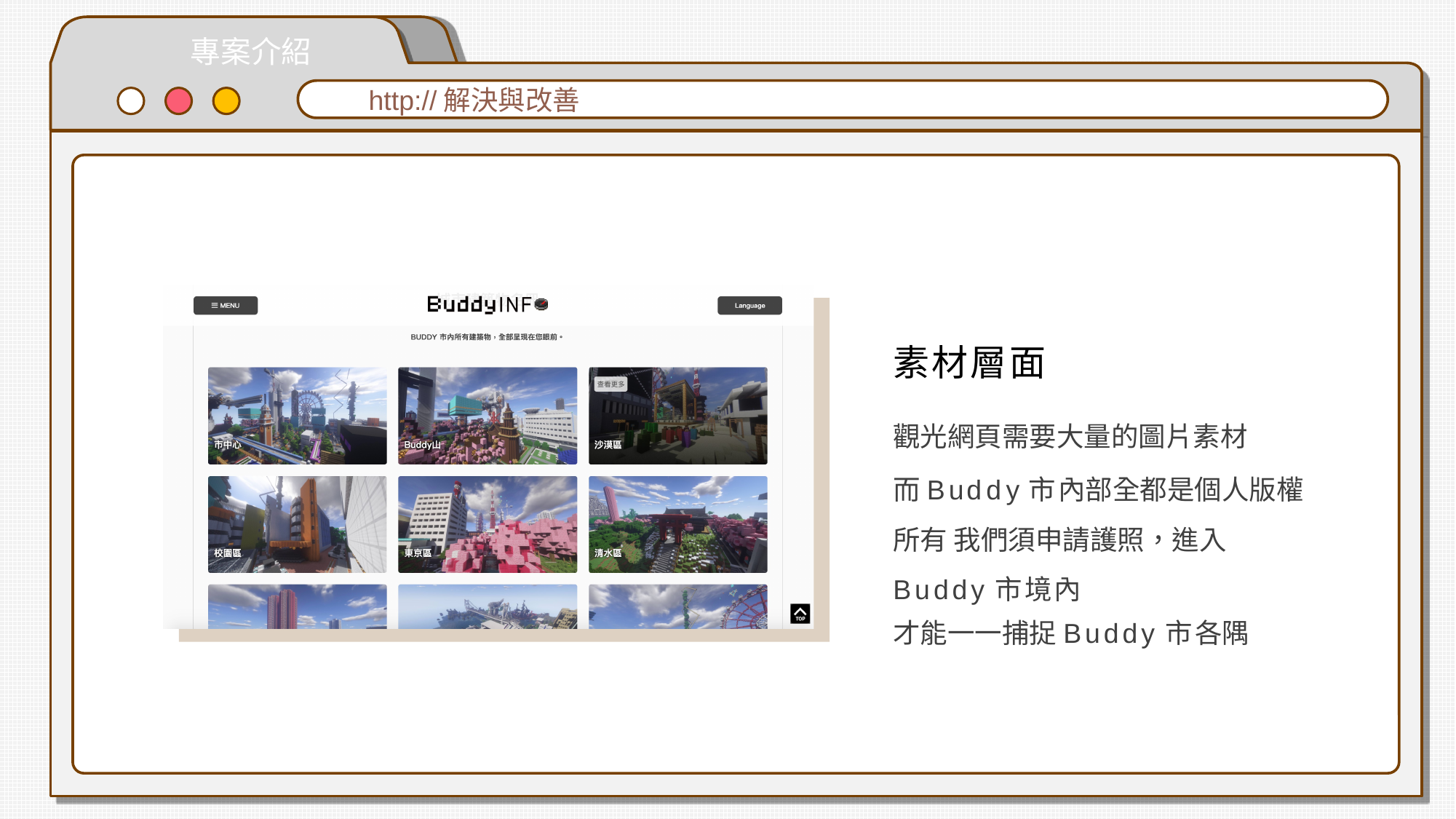

專案介紹
http://解決與改善

素材層面
觀光網頁需要大量的圖片素材
而Buddy市內部全都是個人版權所有 我們須申請護照，進入Buddy市境內
才能一一捕捉Buddy市各隅